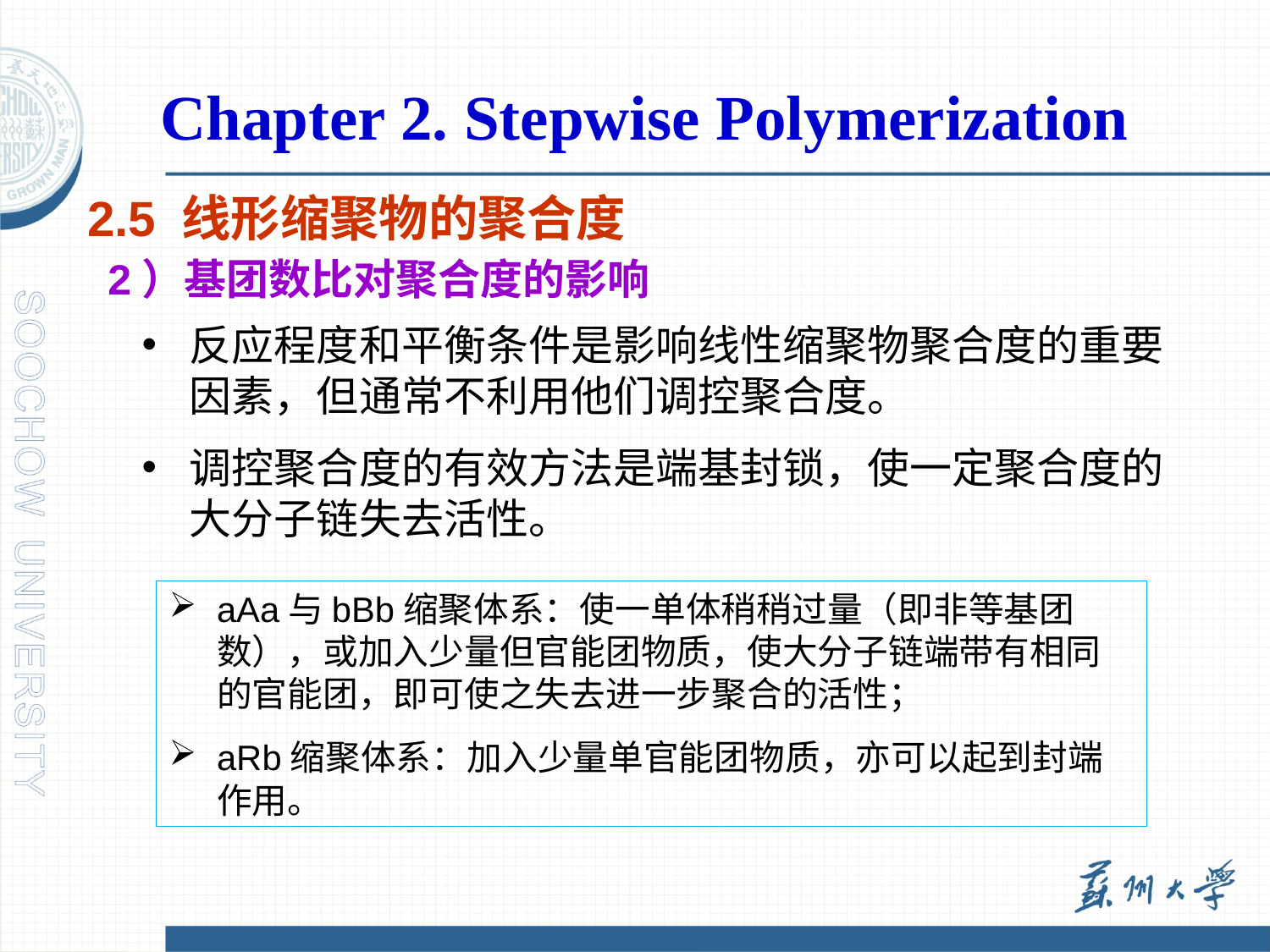

Chapter 2. Stepwise Polymerization
2.5 线形缩聚物的聚合度
2）基团数比对聚合度的影响
反应程度和平衡条件是影响线性缩聚物聚合度的重要因素，但通常不利用他们调控聚合度。
调控聚合度的有效方法是端基封锁，使一定聚合度的大分子链失去活性。
aAa与bBb缩聚体系：使一单体稍稍过量（即非等基团数），或加入少量但官能团物质，使大分子链端带有相同的官能团，即可使之失去进一步聚合的活性；
aRb缩聚体系：加入少量单官能团物质，亦可以起到封端作用。